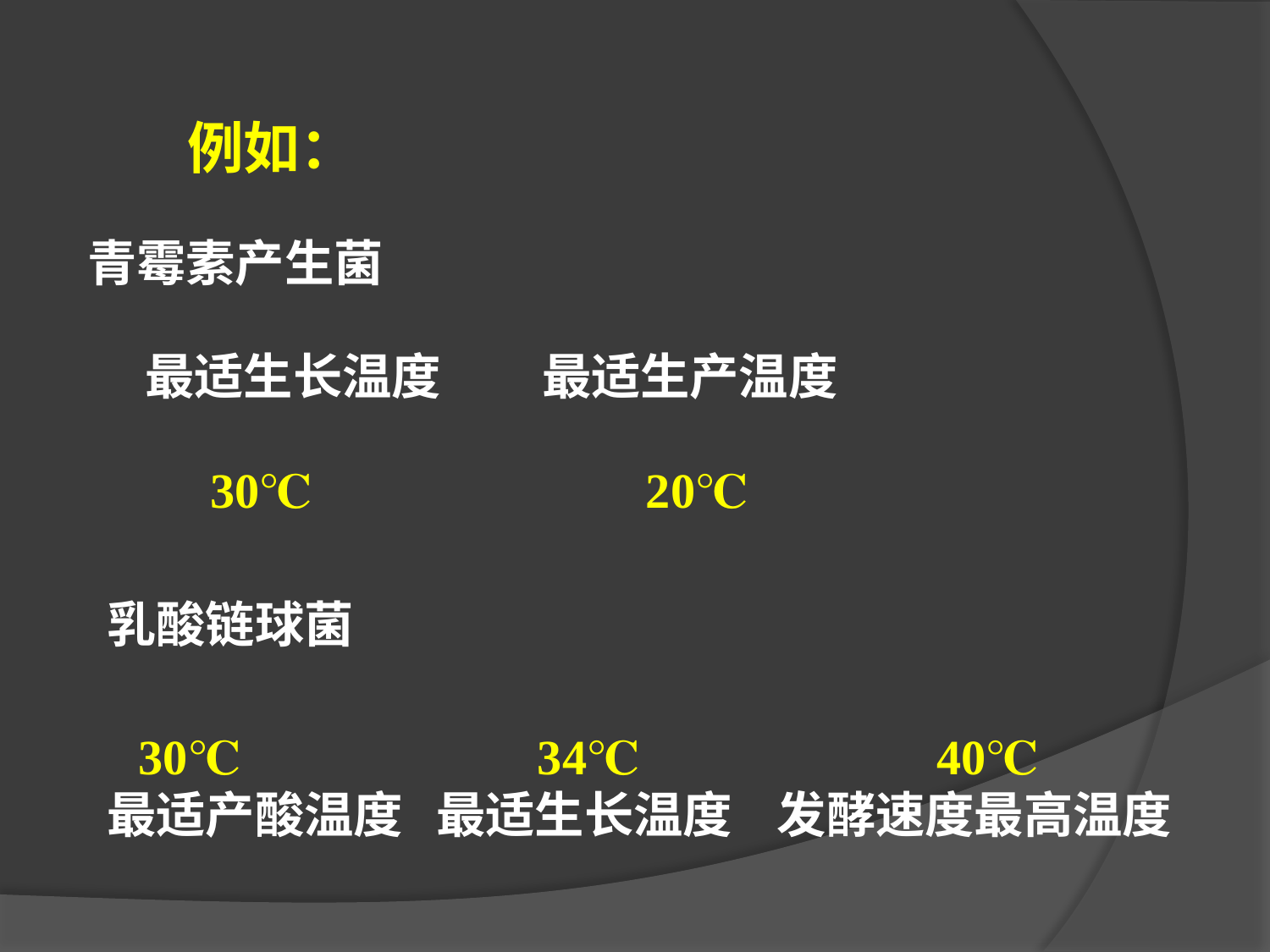

例如：
青霉素产生菌
     最适生长温度         最适生产温度
          30℃                           20℃
乳酸链球菌
   30℃                        34℃                        40℃
最适产酸温度   最适生长温度    发酵速度最高温度